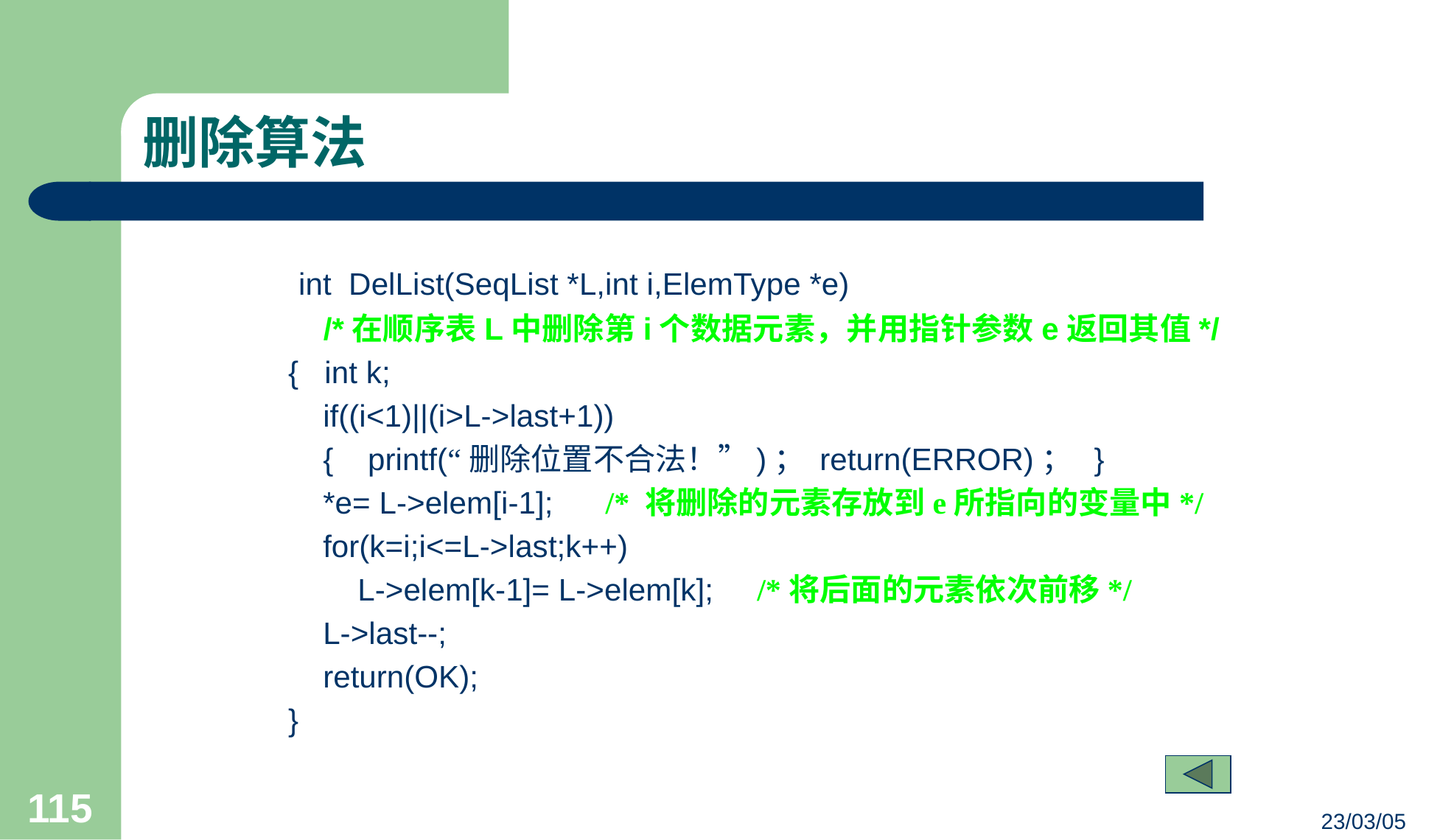

# 删除算法
 int  DelList(SeqList *L,int i,ElemType *e)
    /*在顺序表L中删除第i个数据元素，并用指针参数e返回其值*/
{   int k;
    if((i<1)||(i>L->last+1))
    {    printf(“删除位置不合法！”)； return(ERROR)；  }
    *e= L->elem[i-1];      /* 将删除的元素存放到e所指向的变量中*/
    for(k=i;i<=L->last;k++)
        L->elem[k-1]= L->elem[k];     /*将后面的元素依次前移*/
    L->last--;
    return(OK);
}

115
23/03/05